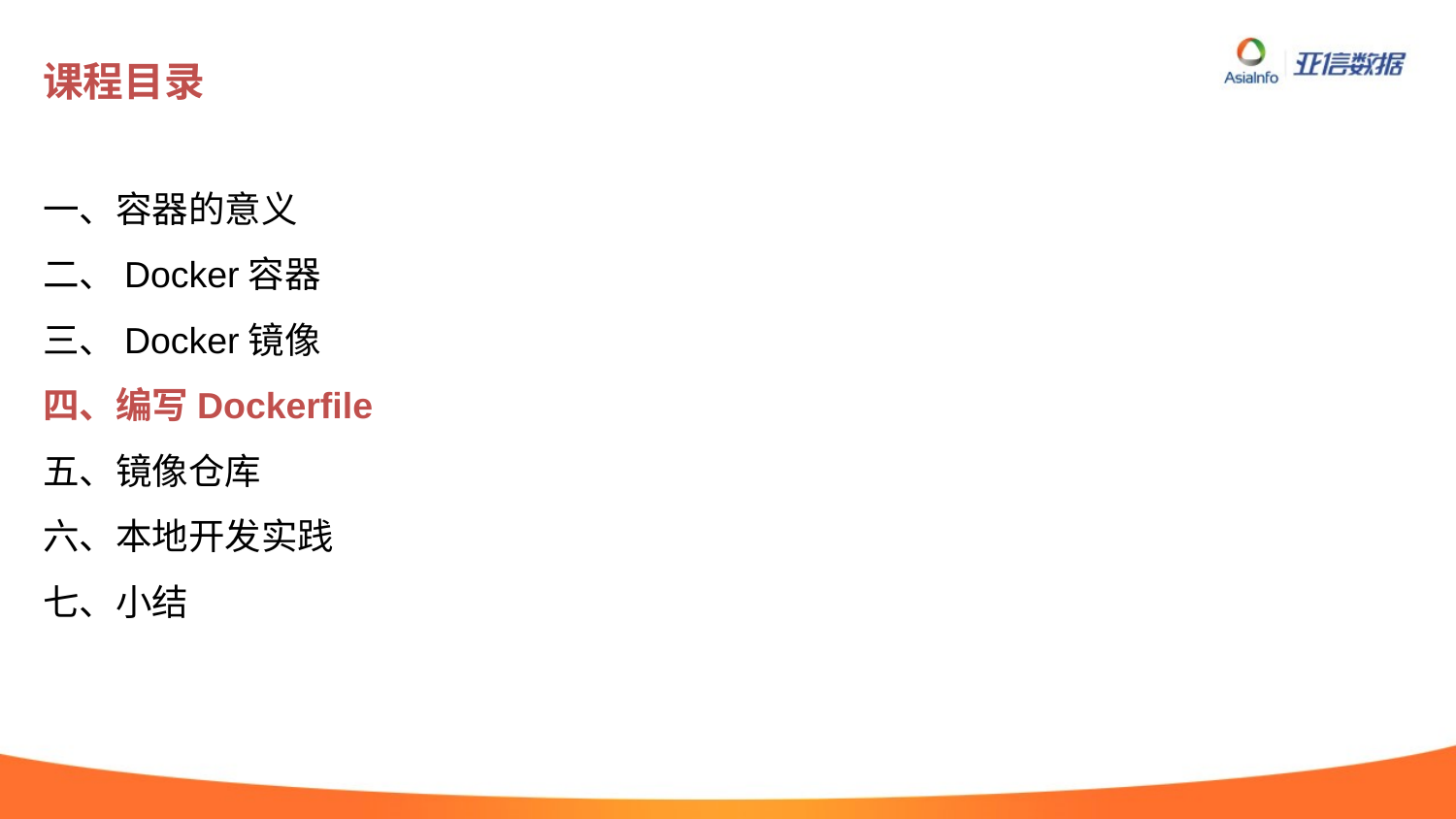

# 课程目录
一、容器的意义
二、Docker容器
三、Docker镜像
四、编写Dockerfile
五、镜像仓库
六、本地开发实践
七、小结